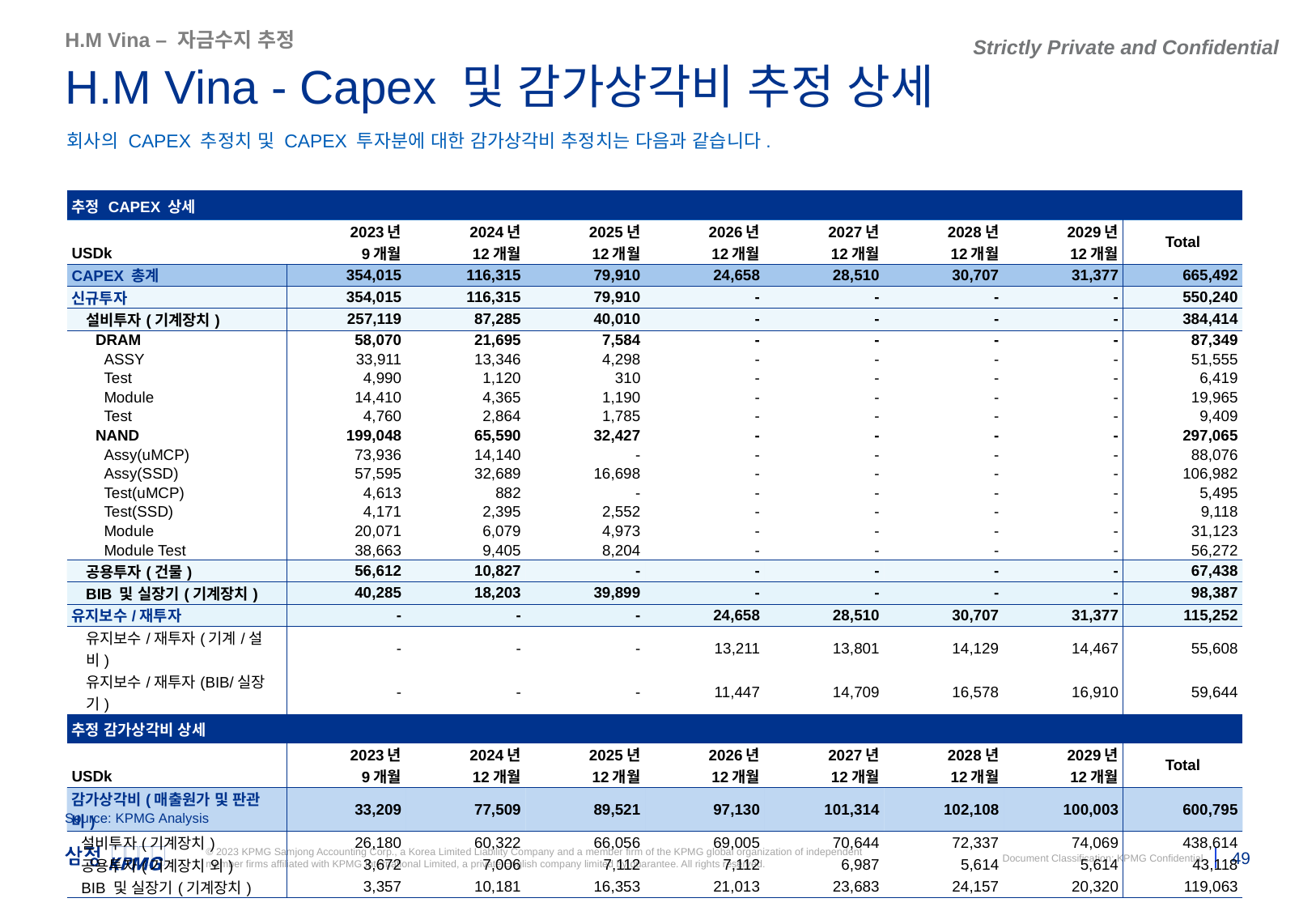

H.M Vina – 자금수지 추정
H.M Vina - Capex 및 감가상각비 추정 상세
회사의 CAPEX 추정치 및 CAPEX 투자분에 대한 감가상각비 추정치는 다음과 같습니다.
| 추정 CAPEX 상세 |  |  |  |  |  |  |  |  |
| --- | --- | --- | --- | --- | --- | --- | --- | --- |
|  | 2023년 | 2024년 | 2025년 | 2026년 | 2027년 | 2028년 | 2029년 | Total |
| USDk | 9개월 | 12개월 | 12개월 | 12개월 | 12개월 | 12개월 | 12개월 | Total |
| CAPEX 총계 | 354,015 | 116,315 | 79,910 | 24,658 | 28,510 | 30,707 | 31,377 | 665,492 |
| 신규투자 | 354,015 | 116,315 | 79,910 | - | - | - | - | 550,240 |
| 설비투자(기계장치) | 257,119 | 87,285 | 40,010 | - | - | - | - | 384,414 |
| DRAM | 58,070 | 21,695 | 7,584 | - | - | - | - | 87,349 |
| ASSY | 33,911 | 13,346 | 4,298 | - | - | - | - | 51,555 |
| Test | 4,990 | 1,120 | 310 | - | - | - | - | 6,419 |
| Module | 14,410 | 4,365 | 1,190 | - | - | - | - | 19,965 |
| Test | 4,760 | 2,864 | 1,785 | - | - | - | - | 9,409 |
| NAND | 199,048 | 65,590 | 32,427 | - | - | - | - | 297,065 |
| Assy(uMCP) | 73,936 | 14,140 | - | - | - | - | - | 88,076 |
| Assy(SSD) | 57,595 | 32,689 | 16,698 | - | - | - | - | 106,982 |
| Test(uMCP) | 4,613 | 882 | - | - | - | - | - | 5,495 |
| Test(SSD) | 4,171 | 2,395 | 2,552 | - | - | - | - | 9,118 |
| Module | 20,071 | 6,079 | 4,973 | - | - | - | - | 31,123 |
| Module Test | 38,663 | 9,405 | 8,204 | - | - | - | - | 56,272 |
| 공용투자(건물) | 56,612 | 10,827 | - | - | - | - | - | 67,438 |
| BIB 및 실장기(기계장치) | 40,285 | 18,203 | 39,899 | - | - | - | - | 98,387 |
| 유지보수/재투자 | - | - | - | 24,658 | 28,510 | 30,707 | 31,377 | 115,252 |
| 유지보수/재투자(기계/설비) | - | - | - | 13,211 | 13,801 | 14,129 | 14,467 | 55,608 |
| 유지보수/재투자(BIB/실장기) | - | - | - | 11,447 | 14,709 | 16,578 | 16,910 | 59,644 |
| 추정 감가상각비 상세 |  |  |  |  |  |  |  |  |
|  | 2023년 | 2024년 | 2025년 | 2026년 | 2027년 | 2028년 | 2029년 | Total |
| USDk | 9개월 | 12개월 | 12개월 | 12개월 | 12개월 | 12개월 | 12개월 |  |
| 감가상각비(매출원가 및 판관비) | 33,209 | 77,509 | 89,521 | 97,130 | 101,314 | 102,108 | 100,003 | 600,795 |
| 설비투자(기계장치) | 26,180 | 60,322 | 66,056 | 69,005 | 70,644 | 72,337 | 74,069 | 438,614 |
| 공용투자(기계장치 외) | 3,672 | 7,006 | 7,112 | 7,112 | 6,987 | 5,614 | 5,614 | 43,118 |
| BIB 및 실장기(기계장치) | 3,357 | 10,181 | 16,353 | 21,013 | 23,683 | 24,157 | 20,320 | 119,063 |
| 신규 CAPEX 추정 |  |  |  |  |  | 2023.1Q | 2023.2~4Q | 2024F | 2025F | 2026F | 2027F | 2028F | 2029F |
| --- | --- | --- | --- | --- | --- | --- | --- | --- | --- | --- | --- | --- | --- |
| 단위: USDk |  |  | 내용연수 | 월환산 | 분류 | 2023-03-31 | 2023-12-31 | 2024-12-31 | 2025-12-31 | 2026-12-31 | 2027-12-31 | 2028-12-31 | 2029-12-31 |
| 2. 신규 CAPEX 투자 |  |  |  |  |  |  |  |  |  |  |  |  |  |
|  | 합계 |  |  |  |  | 79,606 | 319,432 | 54,277 | 77,019 | 27,161 | 29,322 | 31,540 | 32,720 |
|  |  | 기계장치(설비투자) | 10 | 120 |  |  | 196,343 | 54,278 | 77,019 | 27,161 | 29,322 | 31,540 | 32,720 |
|  |  | DRAM |  |  |  |  | 44,344 | 15,081 | 14,599 | 6,348 | 6,852 | 7,371 | 7,647 |
|  |  | Assy | 10 | 120 | 기계장치 |  | 25,895 | 9,771 | 8,274 | 3,904 | 4,214 | 4,533 | 4,703 |
|  |  | Test | 10 | 120 | 기계장치 |  | 3,810 | 236 | 597 | 164 | 177 | 191 | 198 |
|  |  | Module | 10 | 120 | 기계장치 |  | 11,004 | 2,291 | 2,291 | 977 | 1,055 | 1,135 | 1,177 |
|  |  | Module Test | 10 | 120 | 기계장치 |  | 3,635 | 2,782 | 3,436 | 1,302 | 1,406 | 1,512 | 1,568 |
|  |  | NAND |  |  |  |  | 151,999 | 39,197 | 62,420 | 20,814 | 22,469 | 24,169 | 25,074 |
|  |  | Assy(uMCP) | 10 | 120 | 기계장치 |  | 56,459 | - | - | - | - | - | - |
|  |  | Assy(SSD) | 10 | 120 | 기계장치 |  | 43,981 | 30,868 | 32,143 | 13,391 | 14,456 | 15,550 | 16,132 |
|  |  | Test(uMCP) | 10 | 120 | 기계장치 |  | 3,522 | - | - | - | - | - | - |
|  |  | Test(SSD) | 10 | 120 | 기계장치 |  | 3,185 | 2,275 | 4,913 | 1,435 | 1,550 | 1,667 | 1,729 |
|  |  | Module | 10 | 120 | 기계장치 |  | 15,327 | 3,191 | 9,573 | 2,486 | 2,684 | 2,887 | 2,995 |
|  |  | Module Test | 10 | 120 | 기계장치 |  | 29,525 | 2,864 | 15,792 | 3,501 | 3,780 | 4,065 | 4,218 |
|  |  | 건물(공용투자) | 40 | 480 |  |  | 43,230 | - | - | - | - | - | - |
|  |  | 공장동 | 40 | 480 | 건물 |  | 23,777 | - | - | - | - | - | - |
|  |  | Clean room 외 | 40 | 480 | 건물 |  | 19,453 | - | - | - | - | - | - |
| 3. 신규CAPEX 감가상각비 |  |  | 내용연수 | 월환산 |  |  |  |  |  |  |  |  |  |
|  | 합계 |  |  |  |  | - | 8,631 | 22,977 | 29,352 | 34,976 | 37,783 | 40,807 | 44,010 |
|  |  | 기계장치(설비투자) | 10 | 120 |  |  | 8,181 | 21,896 | 28,271 | 33,896 | 36,702 | 39,726 | 42,930 |
|  |  | DRAM | - | - |  |  | 1,848 | 5,063 | 6,551 | 7,667 | 8,323 | 9,029 | 9,778 |
|  |  | Assy | 10 | 120 | 기계장치 |  | 1,079 | 2,997 | 3,911 | 4,557 | 4,960 | 5,395 | 5,855 |
|  |  | Test | 10 | 120 | 기계장치 |  | 159 | 391 | 429 | 471 | 488 | 506 | 526 |
|  |  | Module | 10 | 120 | 기계장치 |  | 458 | 1,196 | 1,425 | 1,599 | 1,700 | 1,809 | 1,924 |
|  |  | Module Test | 10 | 120 | 기계장치 |  | 151 | 479 | 785 | 1,040 | 1,174 | 1,319 | 1,473 |
|  |  | NAND | - | - | - |  | 6,333 | 16,833 | 21,720 | 26,229 | 28,379 | 30,697 | 33,152 |
|  |  | Assy(uMCP) | 10 | 120 | 기계장치 |  | 2,352 | 5,646 | 5,646 | 5,646 | 5,646 | 5,646 | 5,646 |
|  |  | Assy(SSD) | 10 | 120 | 기계장치 |  | 1,833 | 5,684 | 8,824 | 11,257 | 12,641 | 14,132 | 15,711 |
|  |  | Test(uMCP) | 10 | 120 | 기계장치 |  | 147 | 352 | 352 | 352 | 352 | 352 | 352 |
|  |  | Test(SSD) | 10 | 120 | 기계장치 |  | 133 | 413 | 751 | 1,097 | 1,245 | 1,405 | 1,574 |
|  |  | Module | 10 | 120 | 기계장치 |  | 639 | 1,666 | 2,251 | 2,913 | 3,170 | 3,446 | 3,740 |
|  |  | Module Test | 10 | 120 | 기계장치 |  | 1,230 | 3,072 | 3,897 | 4,964 | 5,326 | 5,715 | 6,128 |
|  |  | 건물(공용투자) | 40 | 480 | - |  | 450 | 1,081 | 1,081 | 1,081 | 1,081 | 1,081 | 1,081 |
|  |  | 공장동 | 40 | 480 | 건물 |  | 248 | 594 | 594 | 594 | 594 | 594 | 594 |
|  |  | Clean room 외 | 40 | 480 | 건물 |  | 203 | 486 | 486 | 486 | 486 | 486 | 486 |
Source: KPMG Analysis